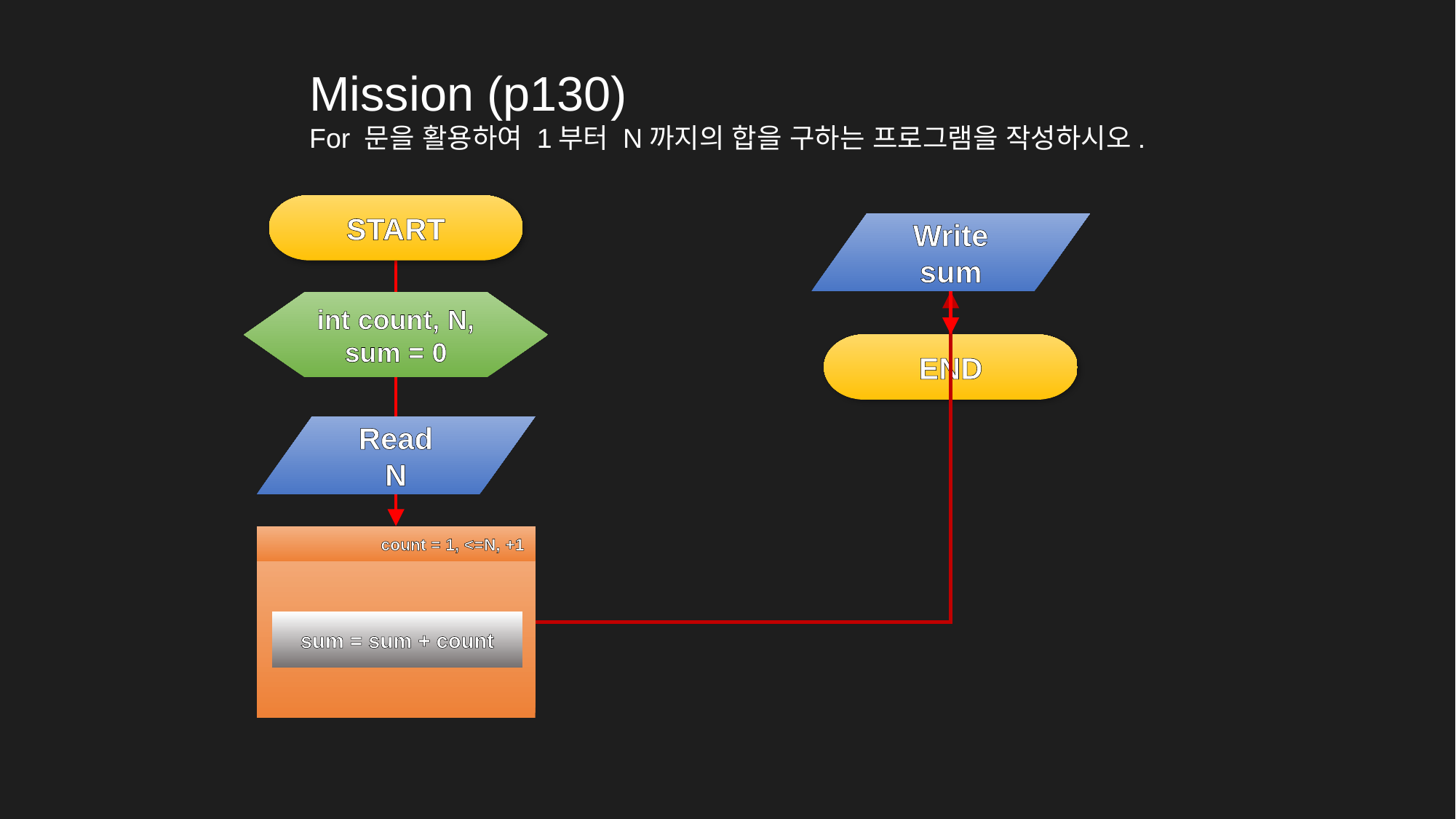

Mission (p130)
For 문을 활용하여 1부터 N까지의 합을 구하는 프로그램을 작성하시오.
START
Write
sum
int count, N,
sum = 0
END
Read
N

count = 1, <=N, +1
sum = sum + count